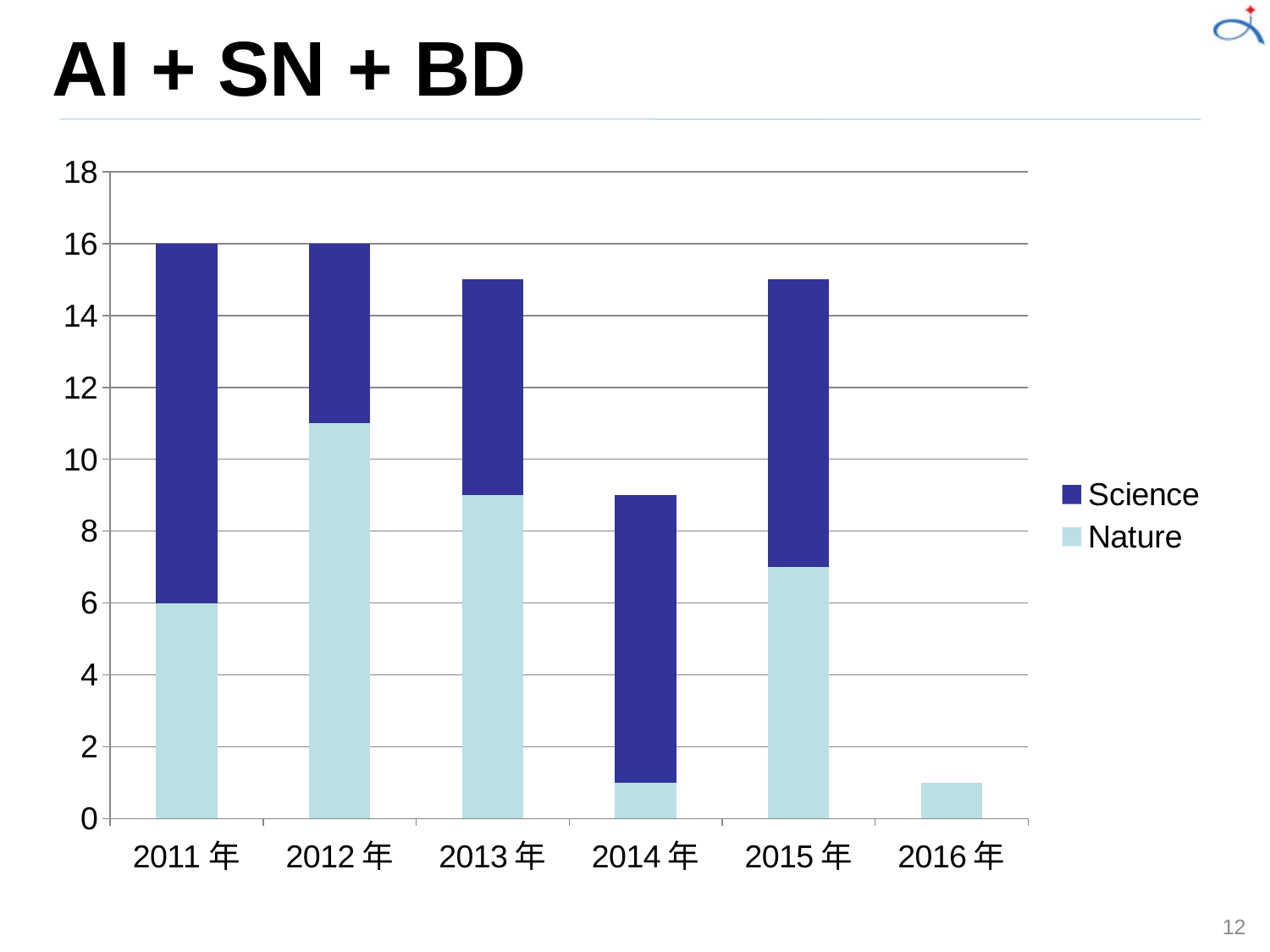

# AI + SN + BD

### Chart

| Category | Nature | Science |
|---|---|---|
| 2011年 | 6.0 | 10.0 |
| 2012年 | 11.0 | 5.0 |
| 2013年 | 9.0 | 6.0 |
| 2014年 | 1.0 | 8.0 |
| 2015年 | 7.0 | 8.0 |
| 2016年 | 1.0 | 0.0 |
12